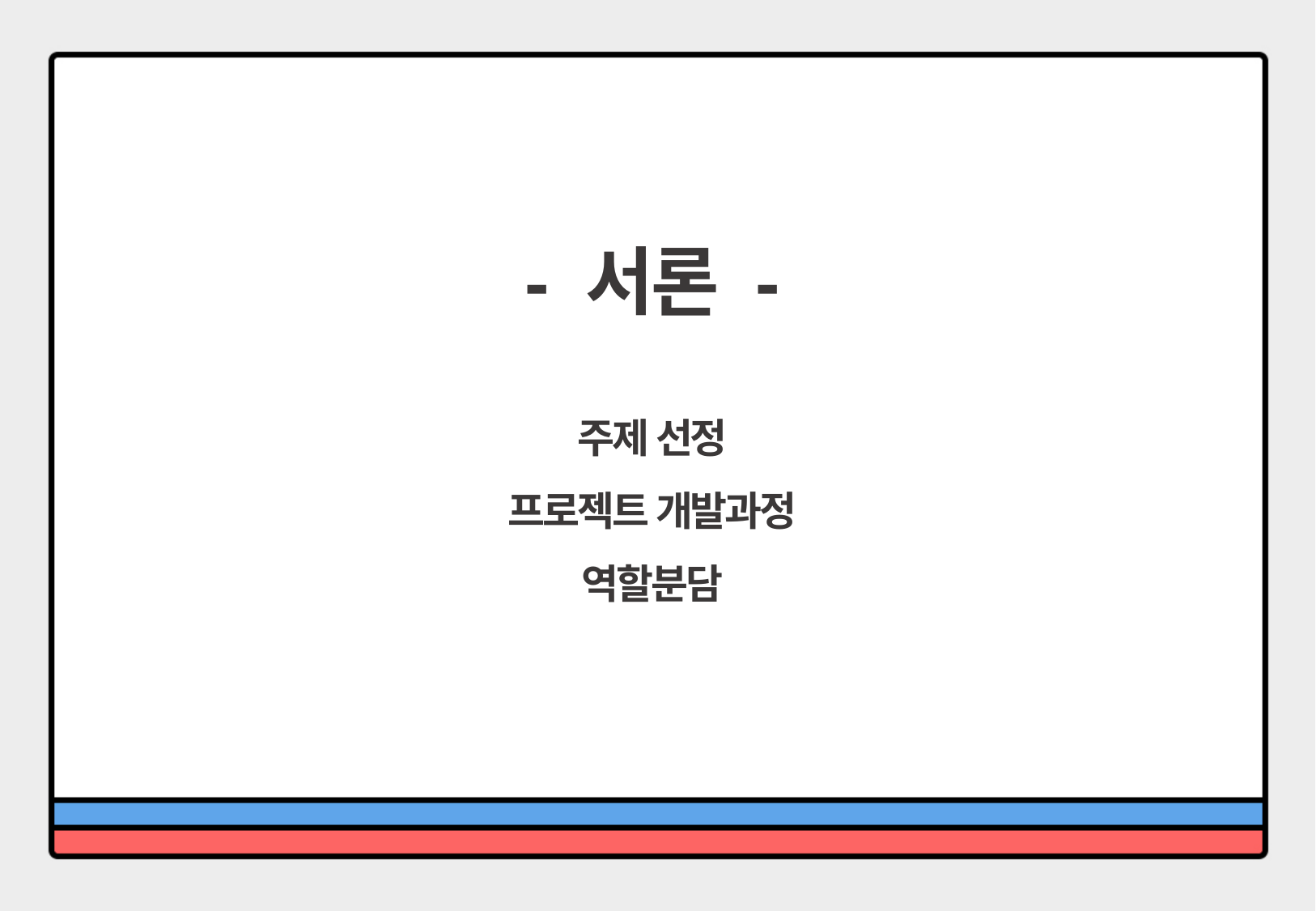

- 서론 -

주제 선정
프로젝트 개발과정
역할분담